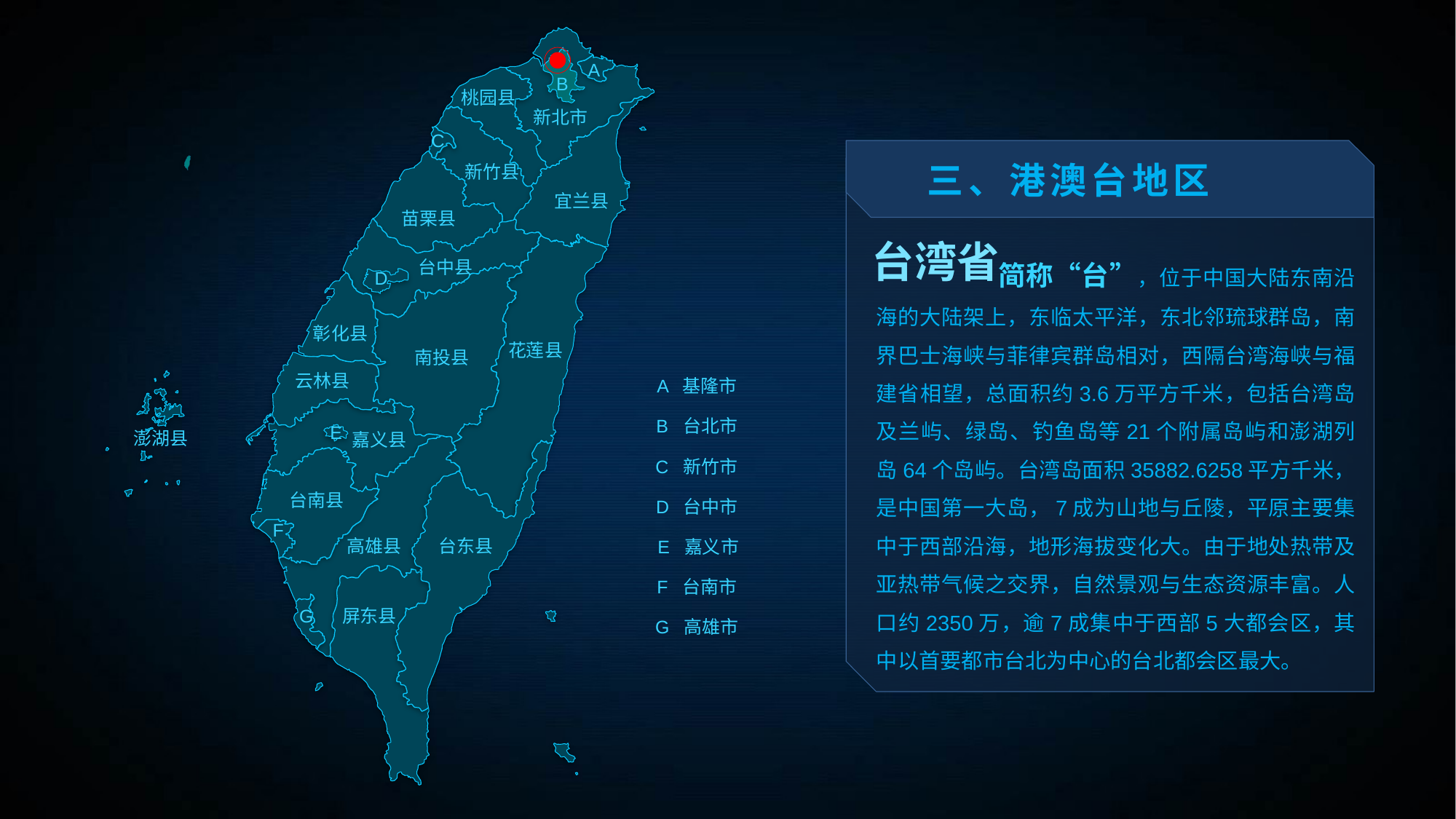

A
B
C
D
E
F
G
A  基隆市
B  台北市
C  新竹市
D  台中市
E  嘉义市
F  台南市
G  高雄市

桃园县

新北市

三、港澳台地区

新竹县

宜兰县
苗栗县

台湾省

                 简称“台”，位于中国大陆东南沿海的大陆架上，东临太平洋，东北邻琉球群岛，南界巴士海峡与菲律宾群岛相对，西隔台湾海峡与福建省相望，总面积约3.6万平方千米，包括台湾岛及兰屿、绿岛、钓鱼岛等21个附属岛屿和澎湖列岛64个岛屿。台湾岛面积35882.6258平方千米，是中国第一大岛，7成为山地与丘陵，平原主要集中于西部沿海，地形海拔变化大。由于地处热带及亚热带气候之交界，自然景观与生态资源丰富。人口约2350万，逾7成集中于西部5大都会区，其中以首要都市台北为中心的台北都会区最大。
台中县

彰化县
花莲县
南投县

云林县

澎湖县
嘉义县

台南县

台东县
高雄县

屏东县